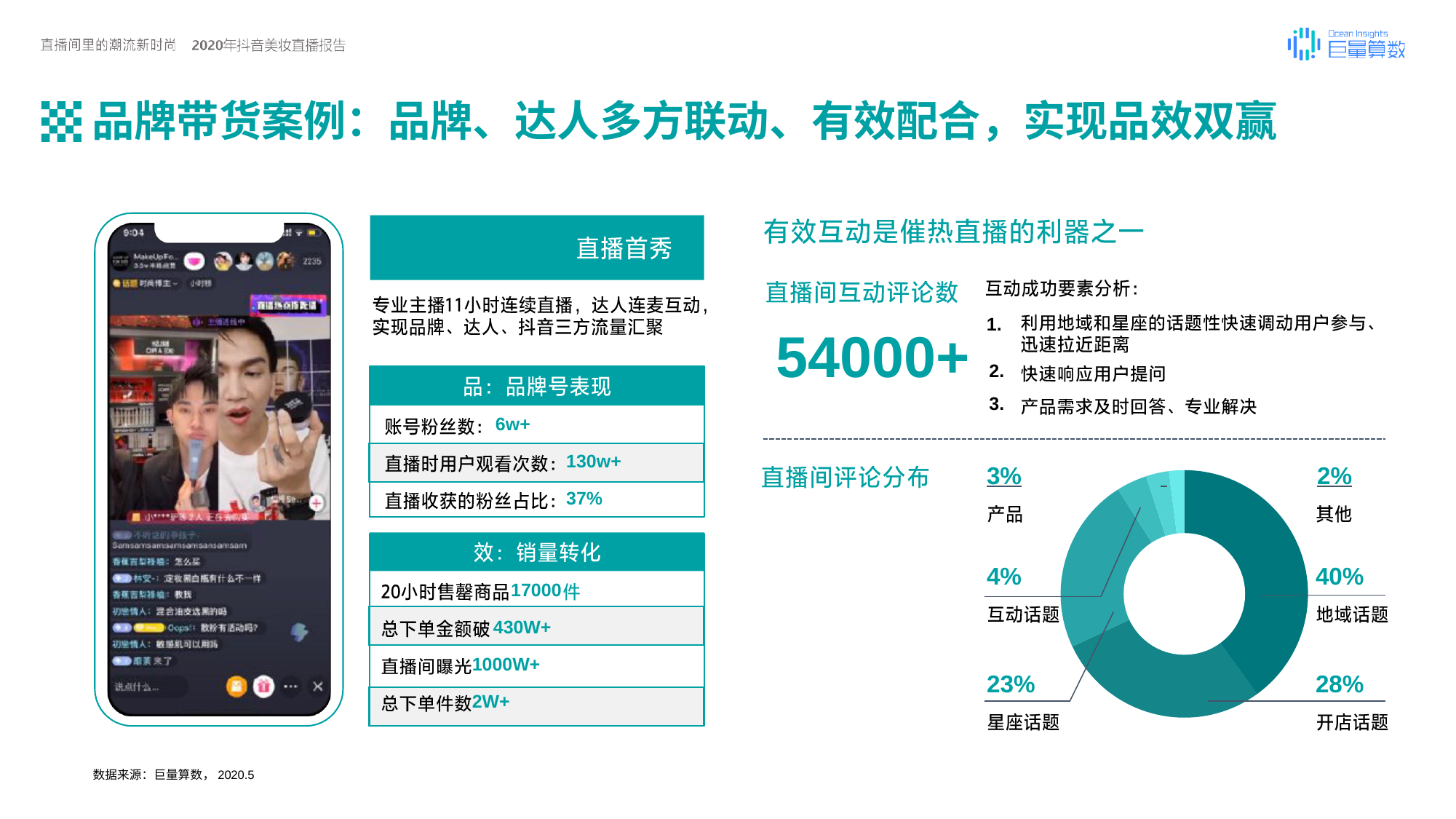

# 品牌带货案例：品牌、达人多方联动、有效配合，实现品效双赢

Makeupforever

54000+ 2.
3.
1.

|  |
| --- |
| 6w+ |
| 130w+ |
| 37% |

3%	 	2%

|  |
| --- |
| 17000 |
| 430W+ |
| 1000W+ |
| 2W+ |

4%
40%

23%
28%

数据来源：巨量算数，2020.5